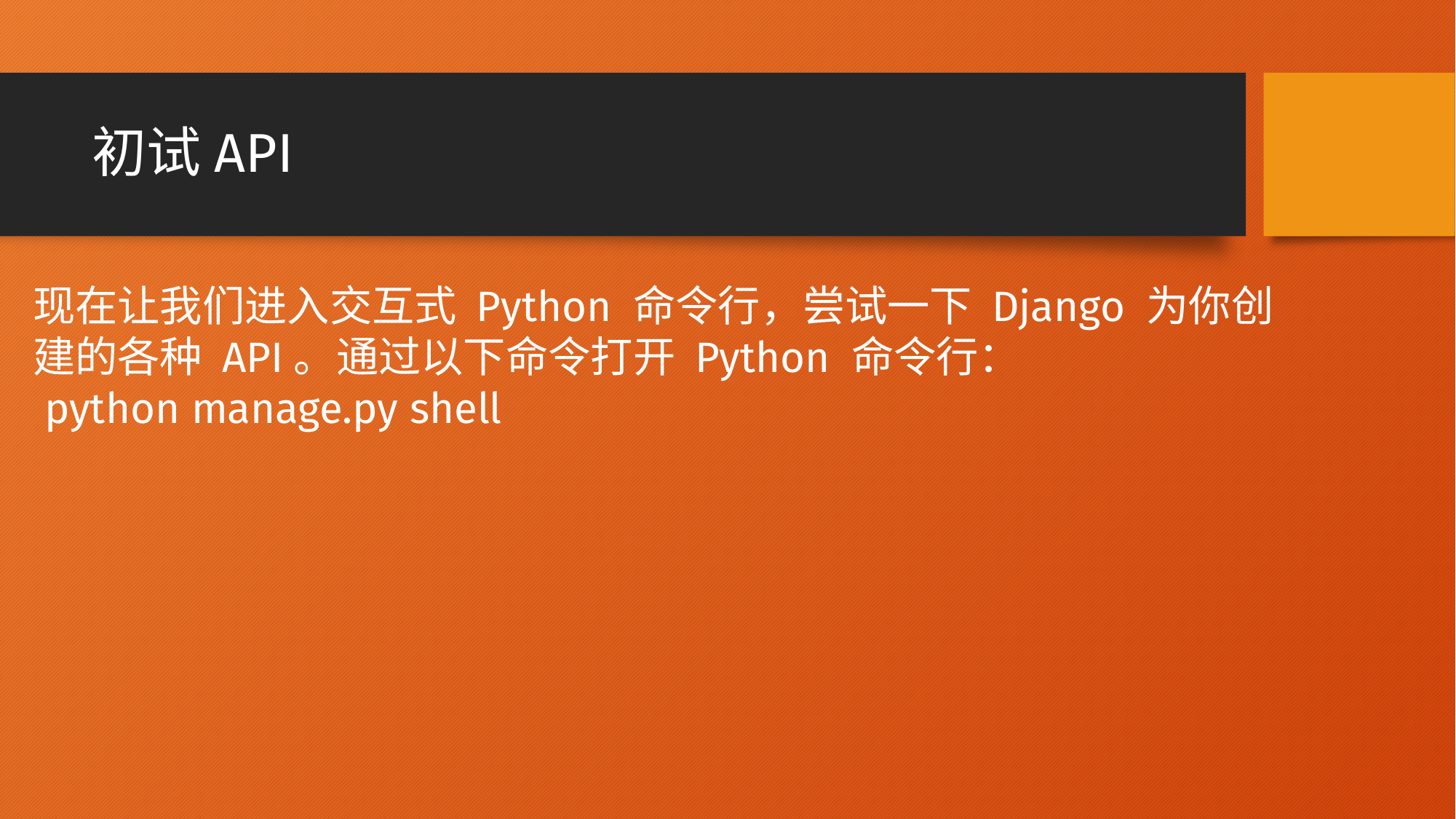

# 初试API

现在让我们进入交互式 Python 命令行，尝试一下 Django 为你创建的各种 API。通过以下命令打开 Python 命令行：
 python manage.py shell